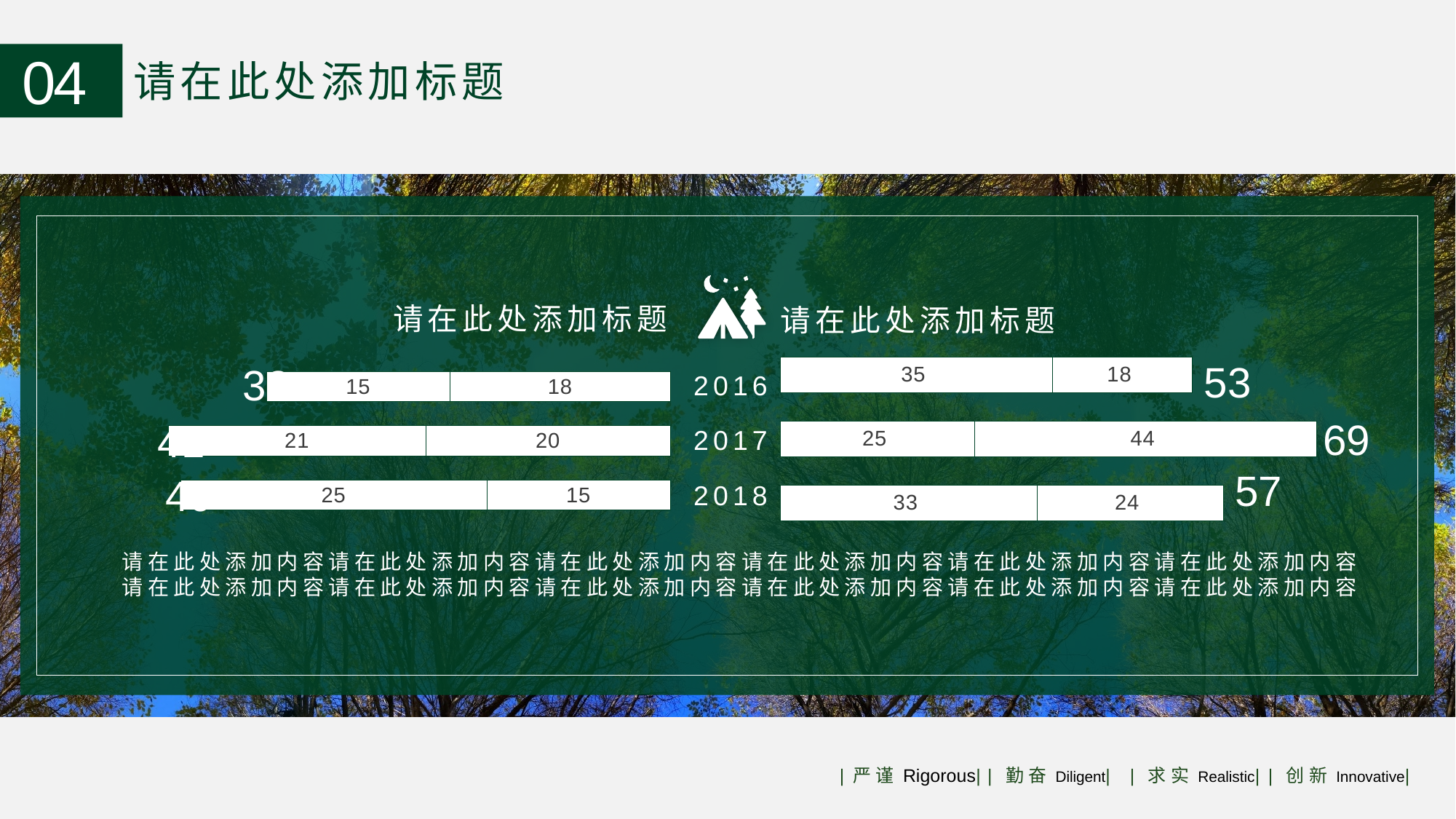

04

请在此处添加标题

请在此处添加标题
请在此处添加标题

### Chart

| Category | 系列 1 | 系列 2 |
|---|---|---|
| 类别 1 | 33.0 | 24.0 |
| 类别 2 | 25.0 | 44.0 |
| 类别 3 | 35.0 | 18.0 |

### Chart

| Category | 系列 3 | 系列 4 |
|---|---|---|
| 类别 1 | -15.0 | -25.0 |
| 类别 2 | -20.0 | -21.0 |
| 类别 3 | -18.0 | -15.0 |
53
33
2016
69
41
2017
57
40
2018
请在此处添加内容请在此处添加内容请在此处添加内容请在此处添加内容请在此处添加内容请在此处添加内容请在此处添加内容请在此处添加内容请在此处添加内容请在此处添加内容请在此处添加内容请在此处添加内容